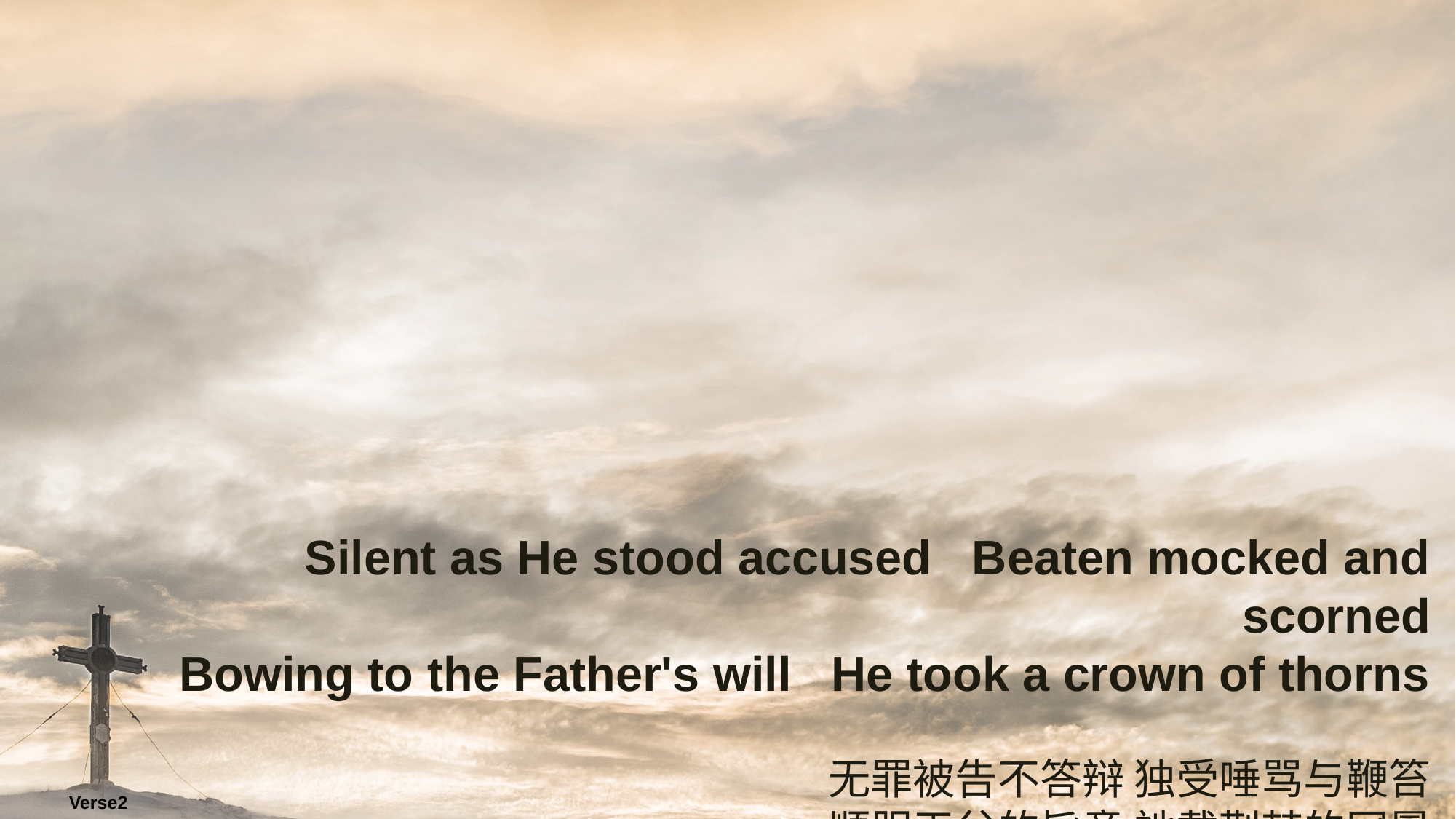

Silent as He stood accused   Beaten mocked and scorned
Bowing to the Father's will   He took a crown of thorns

无罪被告不答辩 独受唾骂与鞭笞
顺服天父的旨意 祂戴荆棘的冠冕

Verse2